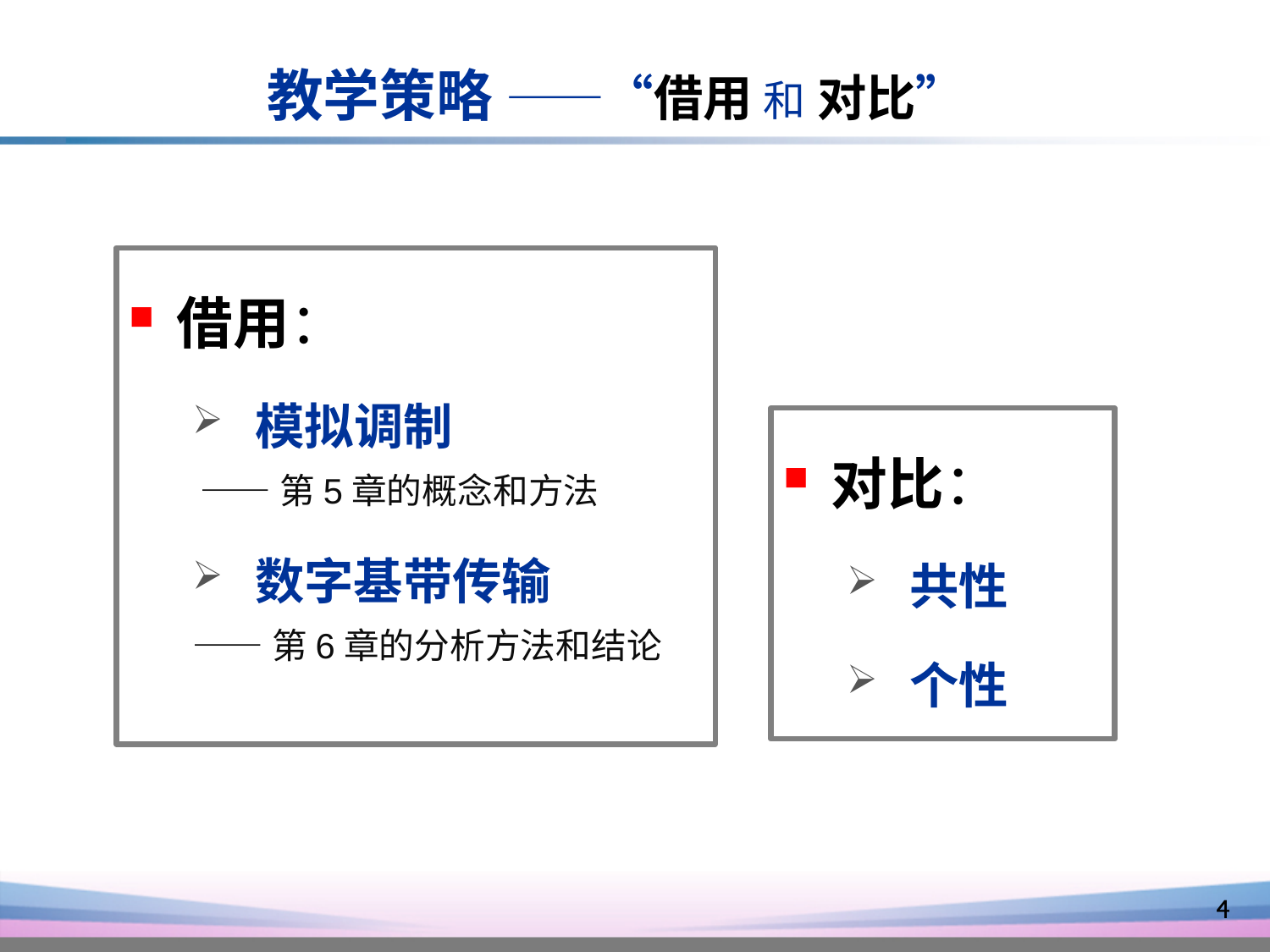

教学策略 ——“借用 和 对比”

借用：
 模拟调制
 ——第5章的概念和方法
 数字基带传输
——第6章的分析方法和结论
对比：
 共性
 个性
4